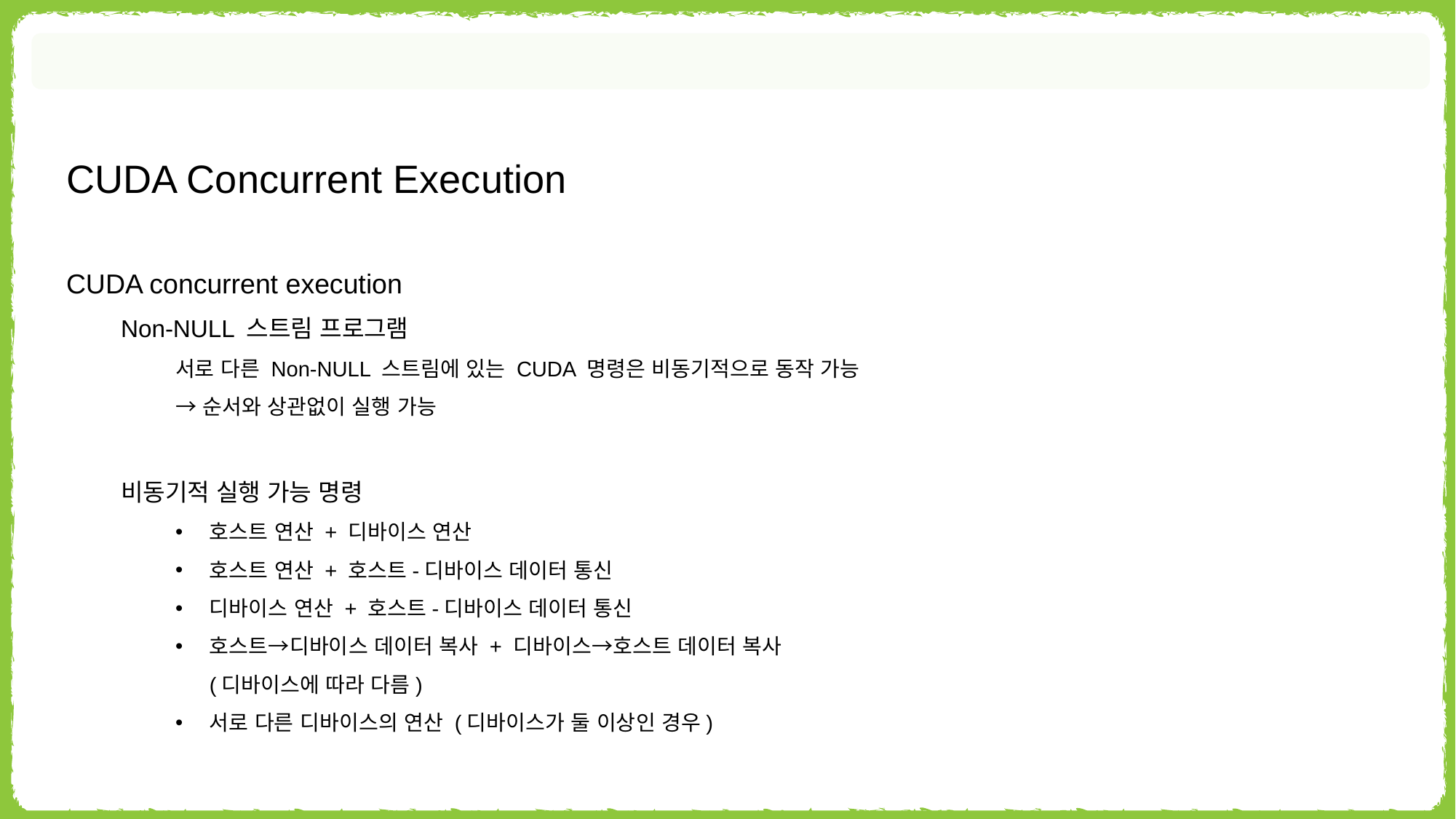

CUDA Concurrent Execution
CUDA concurrent execution
Non-NULL 스트림 프로그램
서로 다른 Non-NULL 스트림에 있는 CUDA 명령은 비동기적으로 동작 가능
→ 순서와 상관없이 실행 가능

비동기적 실행 가능 명령
호스트 연산 + 디바이스 연산
호스트 연산 + 호스트-디바이스 데이터 통신
디바이스 연산 + 호스트-디바이스 데이터 통신
호스트→디바이스 데이터 복사 + 디바이스→호스트 데이터 복사
(디바이스에 따라 다름)
서로 다른 디바이스의 연산 (디바이스가 둘 이상인 경우)